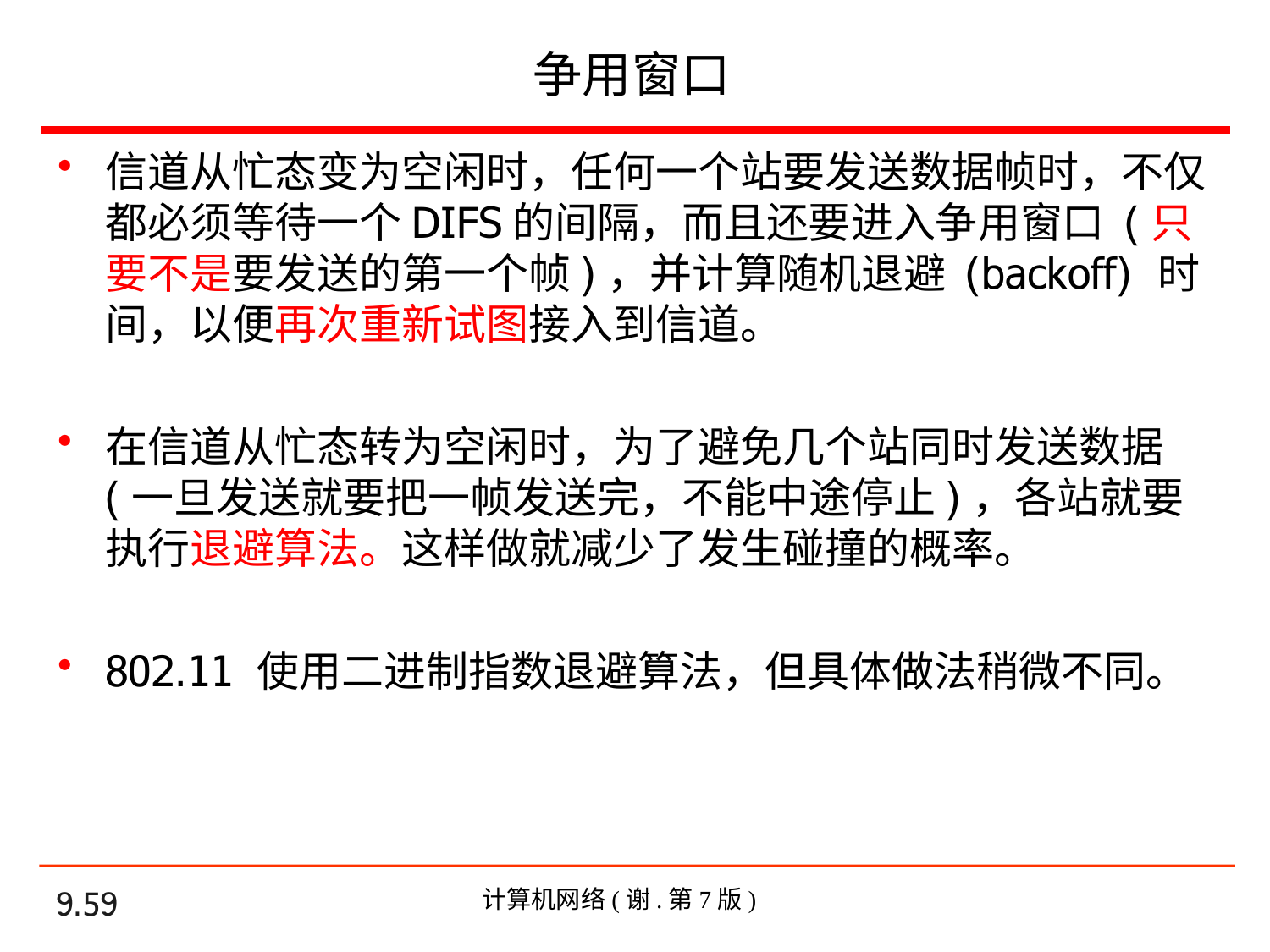

# 争用窗口
信道从忙态变为空闲时，任何一个站要发送数据帧时，不仅都必须等待一个DIFS的间隔，而且还要进入争用窗口 (只要不是要发送的第一个帧)，并计算随机退避 (backoff) 时间，以便再次重新试图接入到信道。

在信道从忙态转为空闲时，为了避免几个站同时发送数据(一旦发送就要把一帧发送完，不能中途停止)，各站就要执行退避算法。这样做就减少了发生碰撞的概率。

802.11 使用二进制指数退避算法，但具体做法稍微不同。